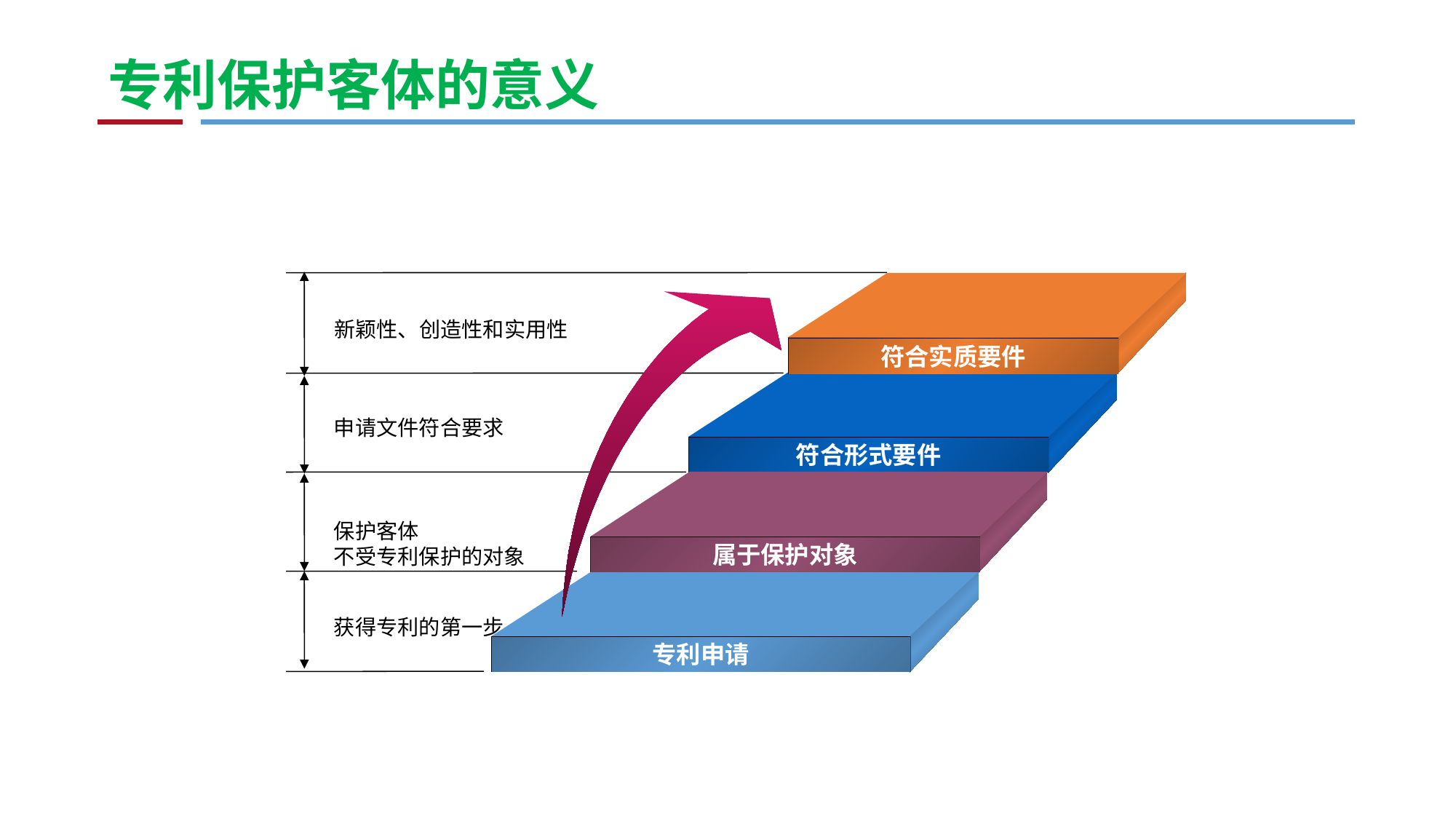

# 专利保护客体的意义

符合实质要件

符合形式要件

属于保护对象

专利申请
新颖性、创造性和实用性

申请文件符合要求

保护客体
不受专利保护的对象

获得专利的第一步